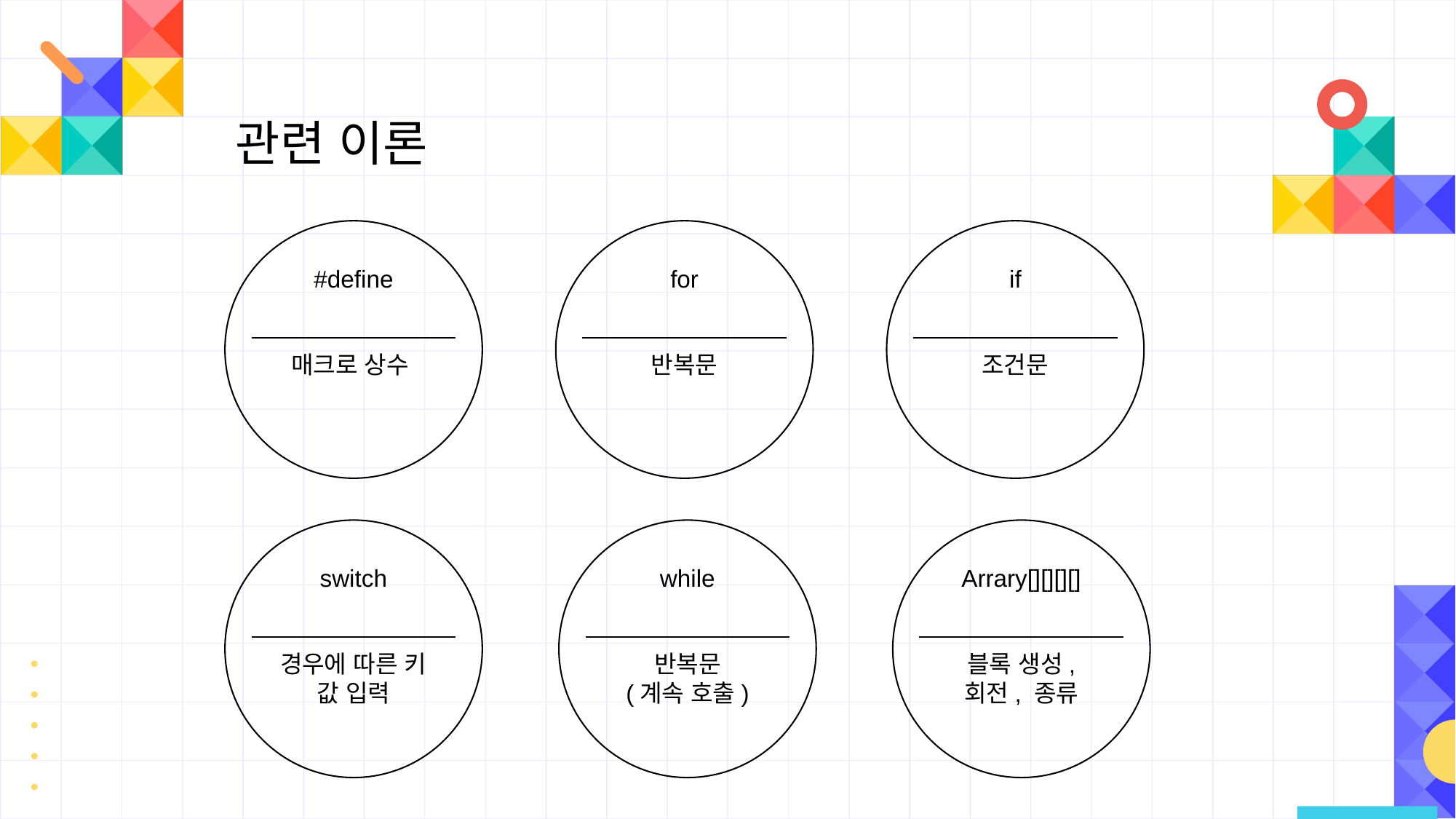

관련 이론

#define
매크로 상수

for
반복문

if
조건문

switch
경우에 따른 키 값 입력

while
반복문
(계속 호출)

Arrary[][][][]
블록 생성,
회전, 종류